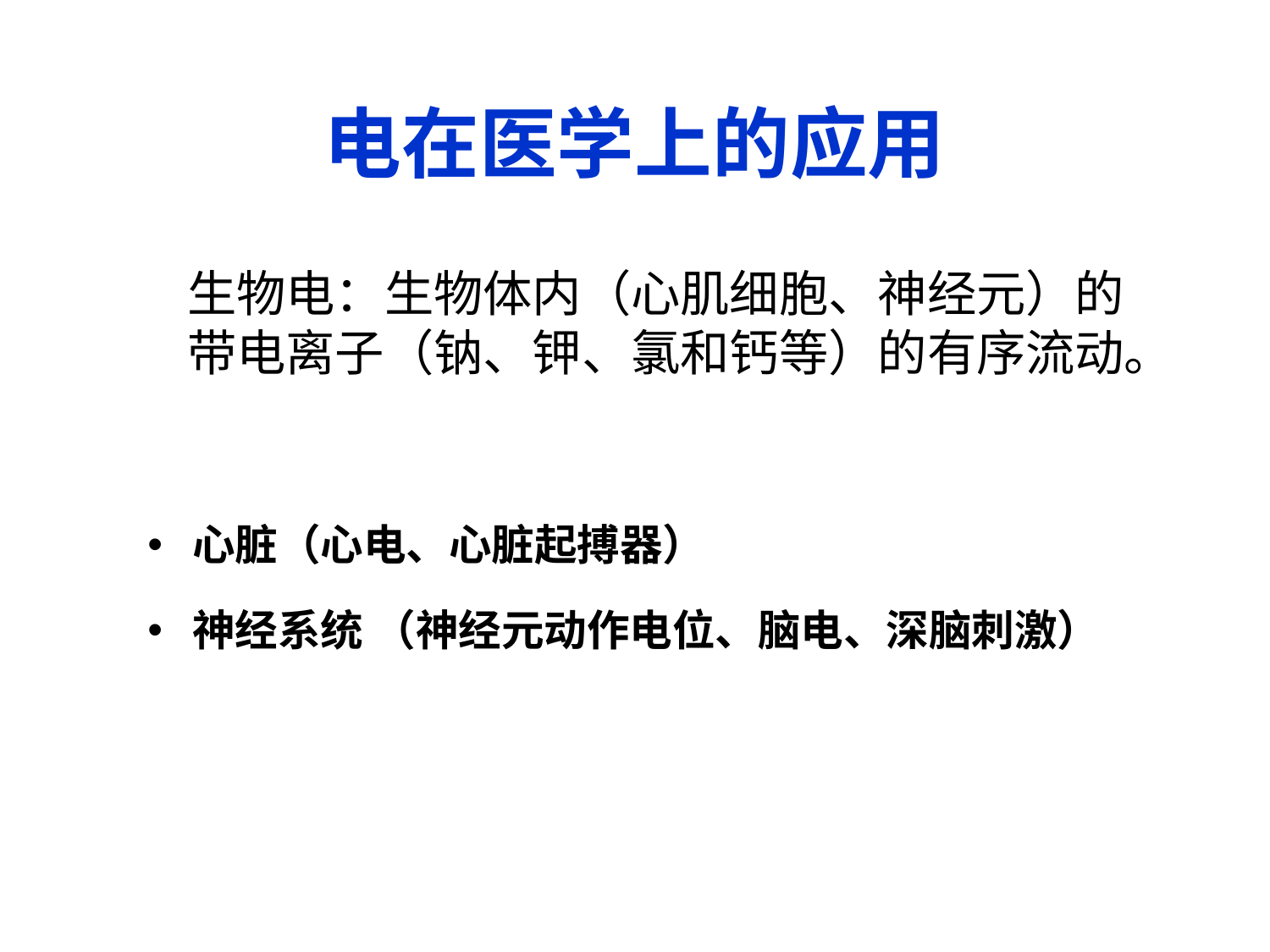

# 电在医学上的应用
生物电：生物体内（心肌细胞、神经元）的带电离子（钠、钾、氯和钙等）的有序流动。
心脏（心电、心脏起搏器）
神经系统 （神经元动作电位、脑电、深脑刺激）